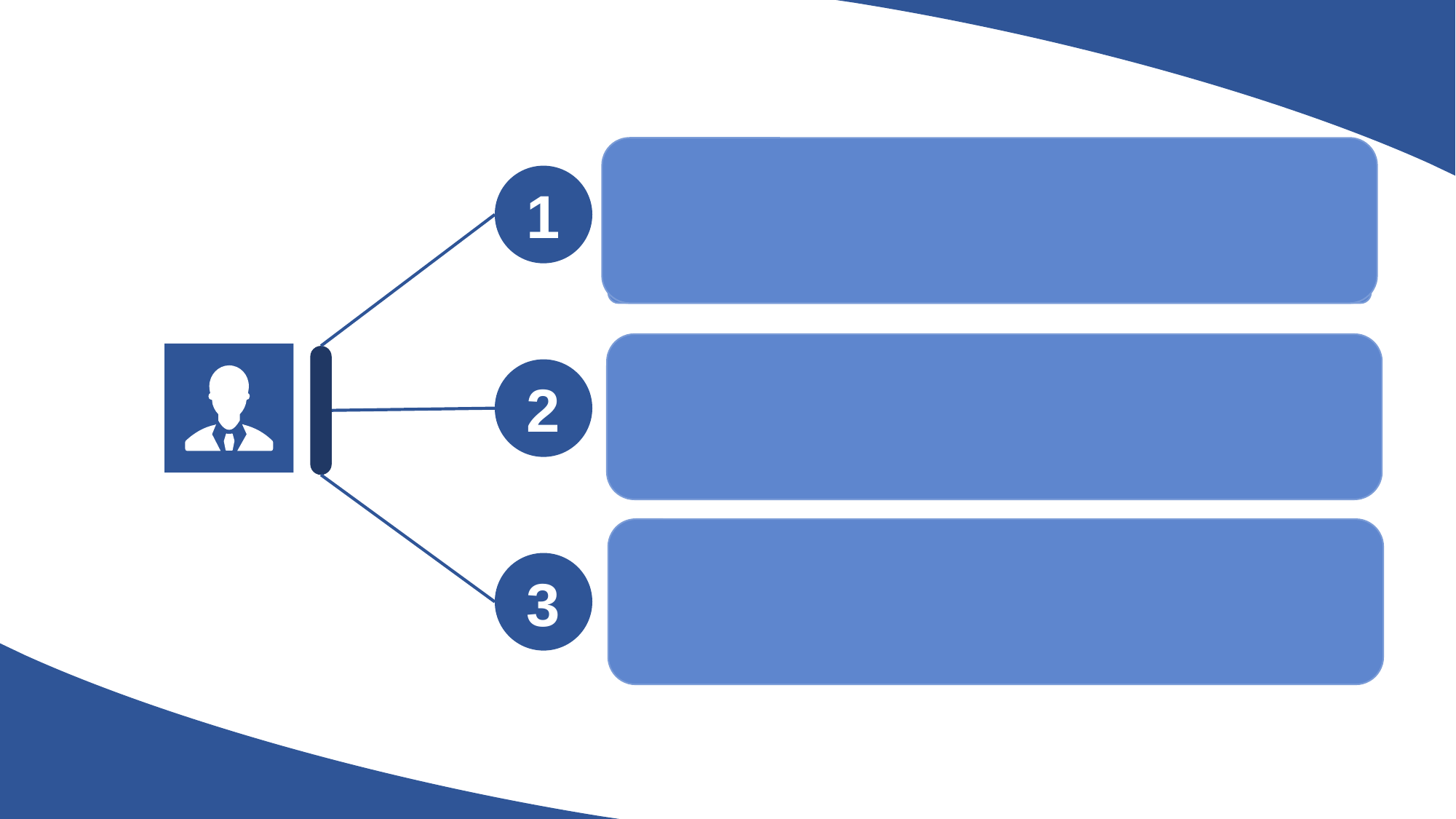

| 全世界的豬都死光了猜一首歌的名字? 【至少還有你】 |  |  |  |  |  |  |  |
| --- | --- | --- | --- | --- | --- | --- | --- |
|  |  |  |  |  |  |  |  |
| 為什麼法國不扣釦子? 【法國蘭蔻】 |  |  |  |  |  |  |  |
|  |  |  |  |  |  |  |  |
| 王貞淑老師的名字一共幾畫? 【26】 |  |  |  |  |  |  |  |
1
2
3